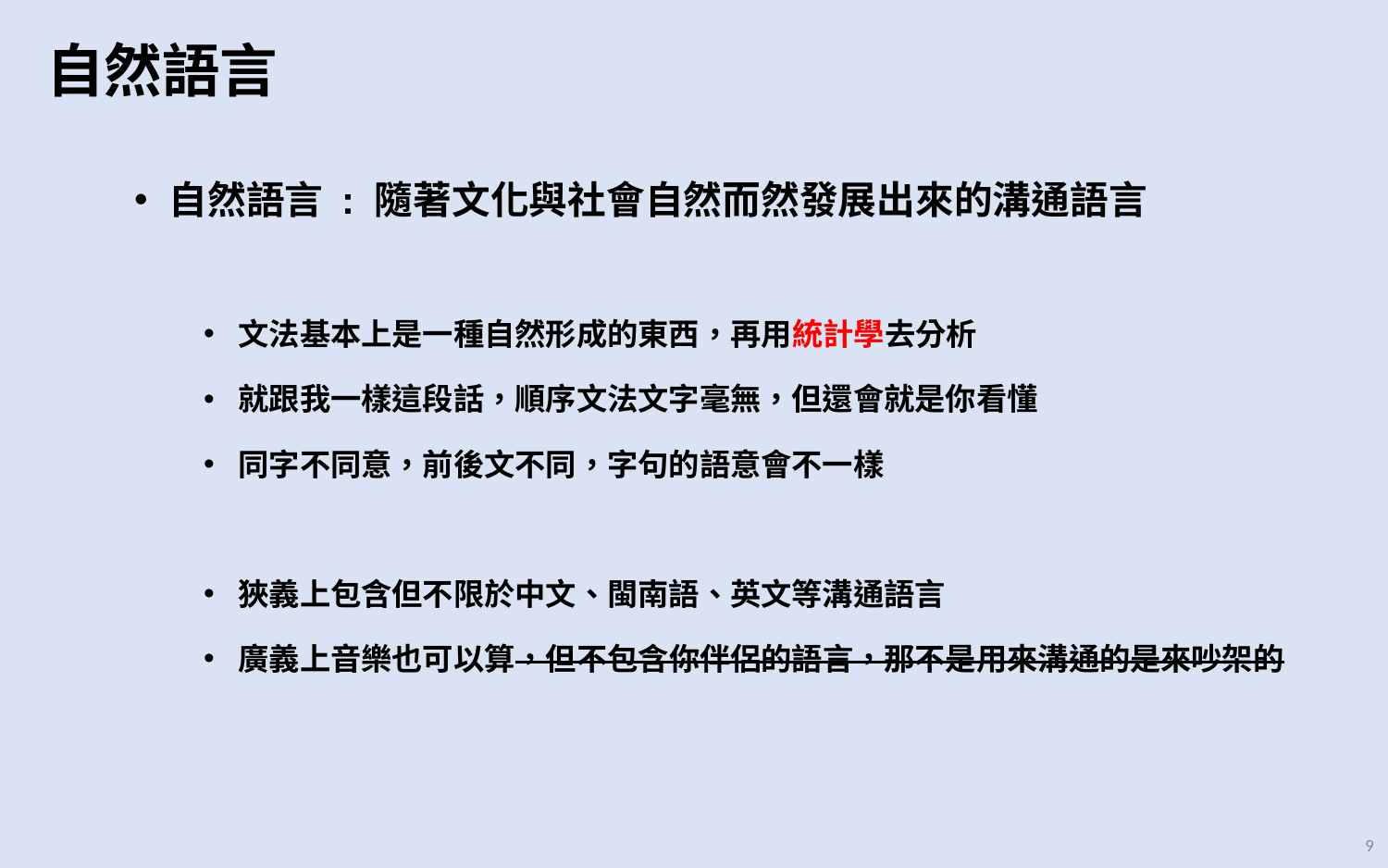

自然語言
自然語言 : 隨著文化與社會自然而然發展出來的溝通語言

文法基本上是一種自然形成的東西，再用統計學去分析
就跟我一樣這段話，順序文法文字毫無，但還會就是你看懂
同字不同意，前後文不同，字句的語意會不一樣

狹義上包含但不限於中文、閩南語、英文等溝通語言
廣義上音樂也可以算，但不包含你伴侶的語言，那不是用來溝通的是來吵架的
9